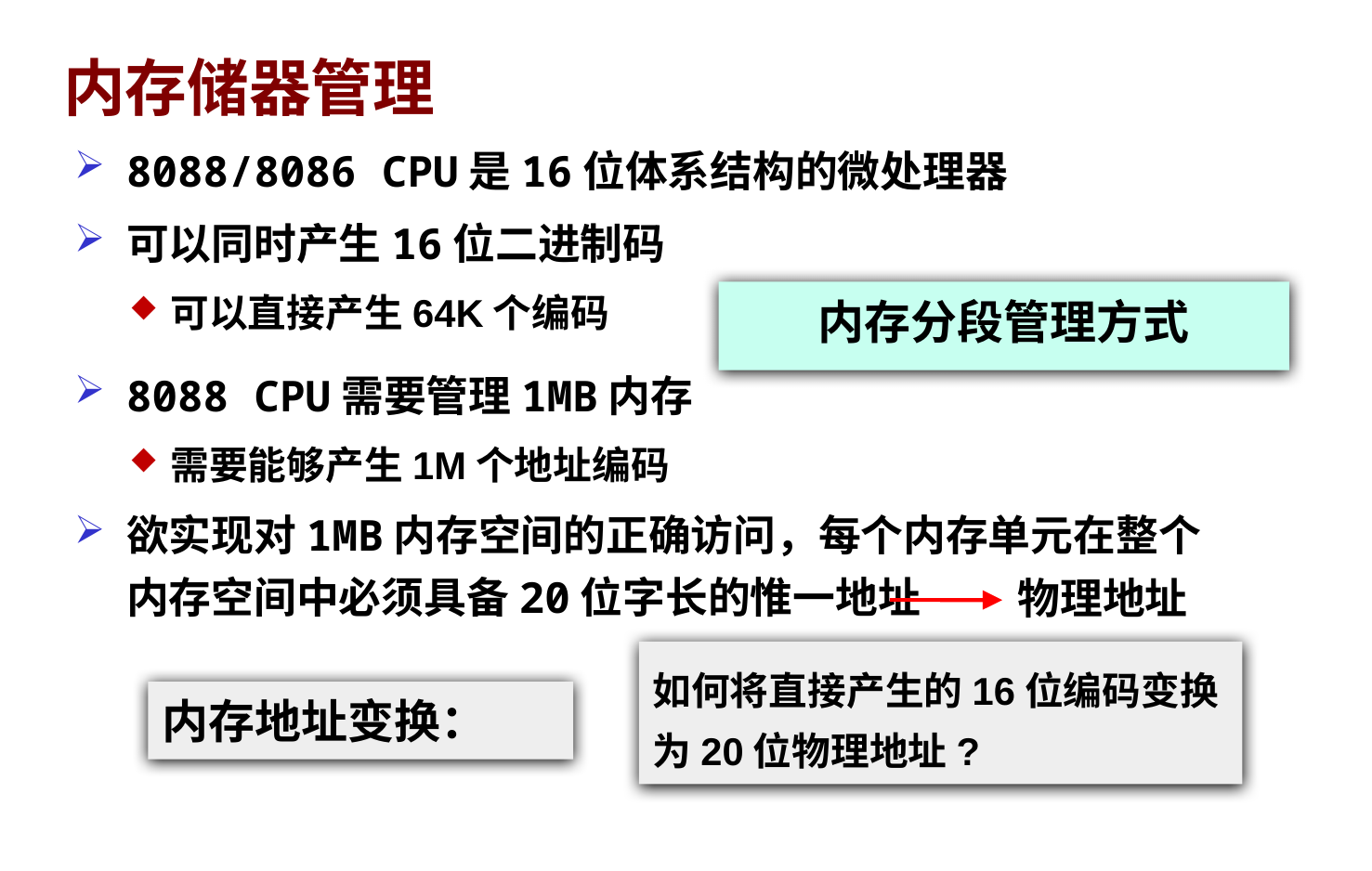

# 内存储器管理
8088/8086 CPU是16位体系结构的微处理器
可以同时产生16位二进制码
可以直接产生64K个编码
8088 CPU需要管理1MB内存
需要能够产生1M个地址编码
欲实现对1MB内存空间的正确访问，每个内存单元在整个内存空间中必须具备20位字长的惟一地址

内存分段管理方式
物理地址

如何将直接产生的16位编码变换为20位物理地址?
内存地址变换：